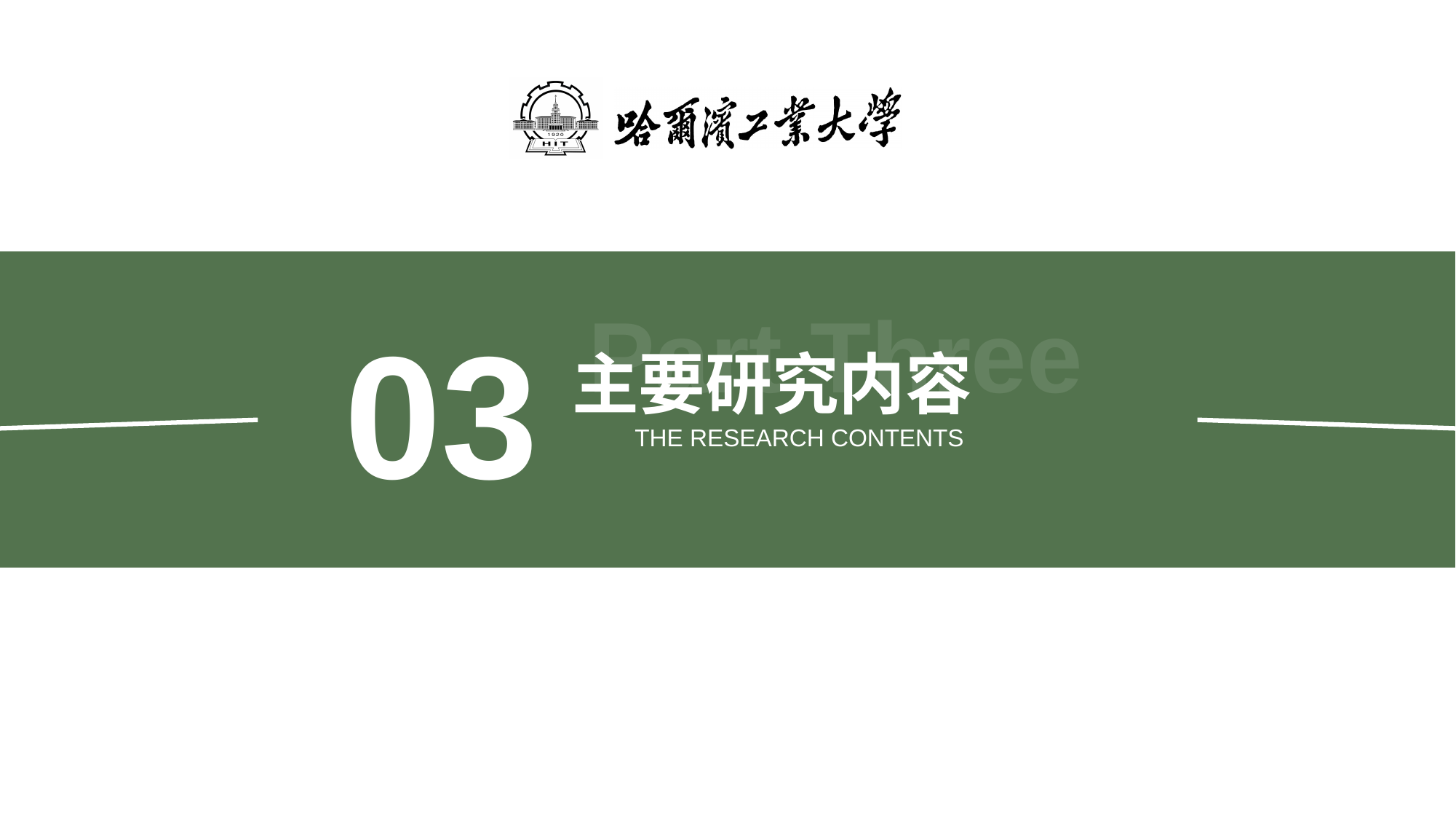

Part Three
03
主要研究内容
THE RESEARCH CONTENTS